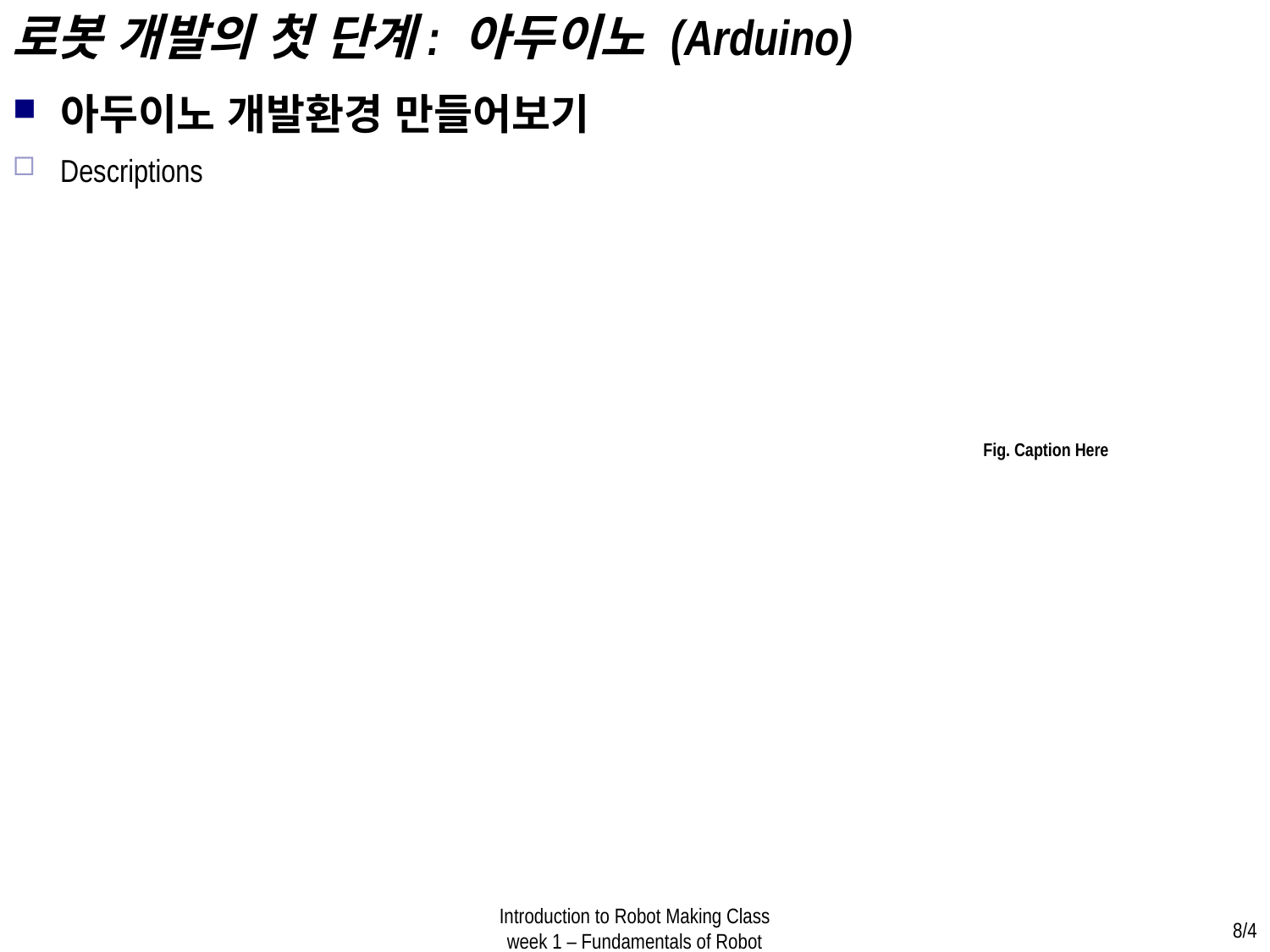

로봇 개발의 첫 단계: 아두이노 (Arduino)
아두이노 개발환경 만들어보기
Descriptions
Fig. Caption Here
Introduction to Robot Making Class
week 1 – Fundamentals of Robot
8/4